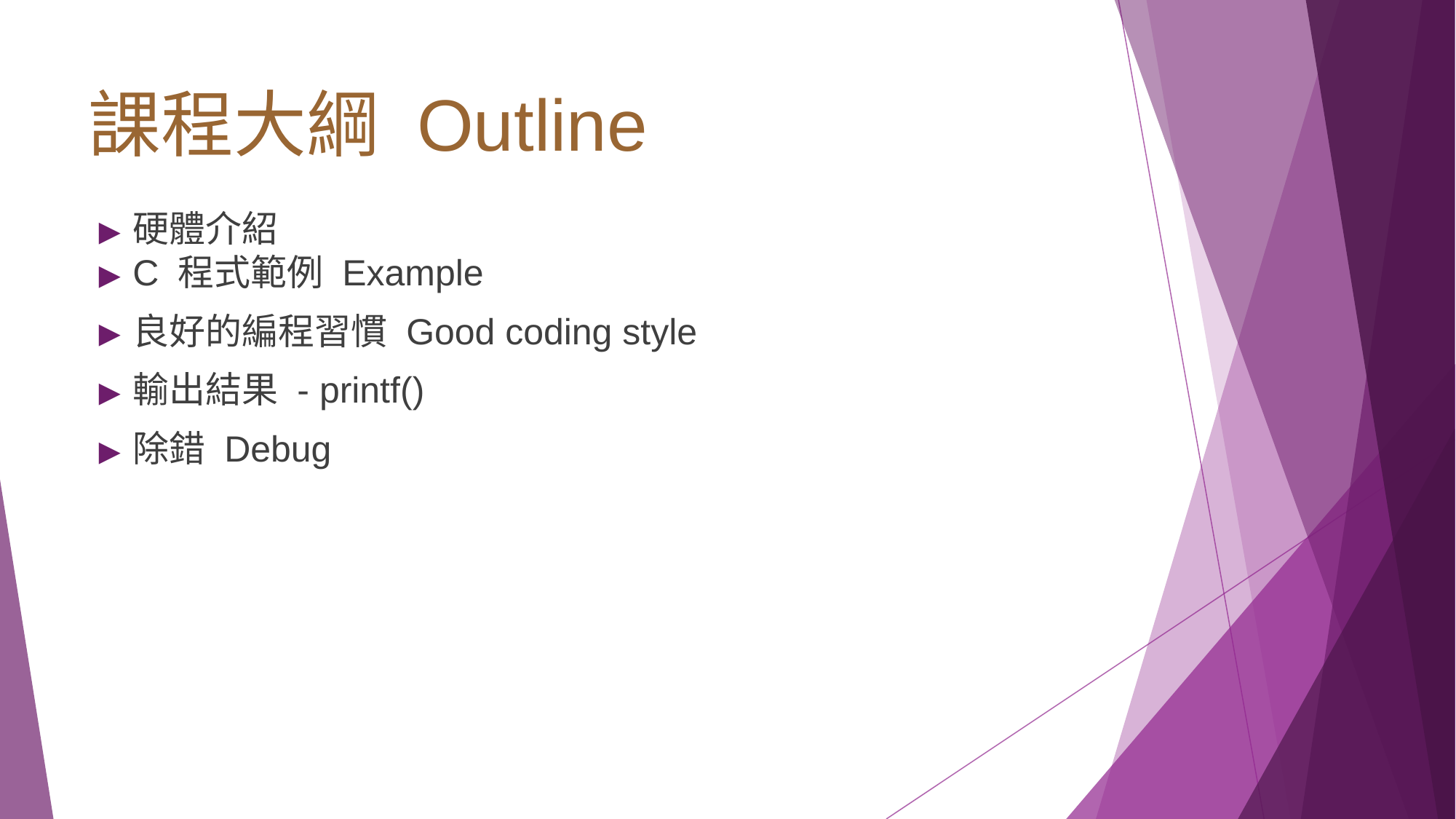

# 課程大綱 Outline
硬體介紹
C 程式範例 Example
良好的編程習慣 Good coding style
輸出結果 - printf()
除錯 Debug